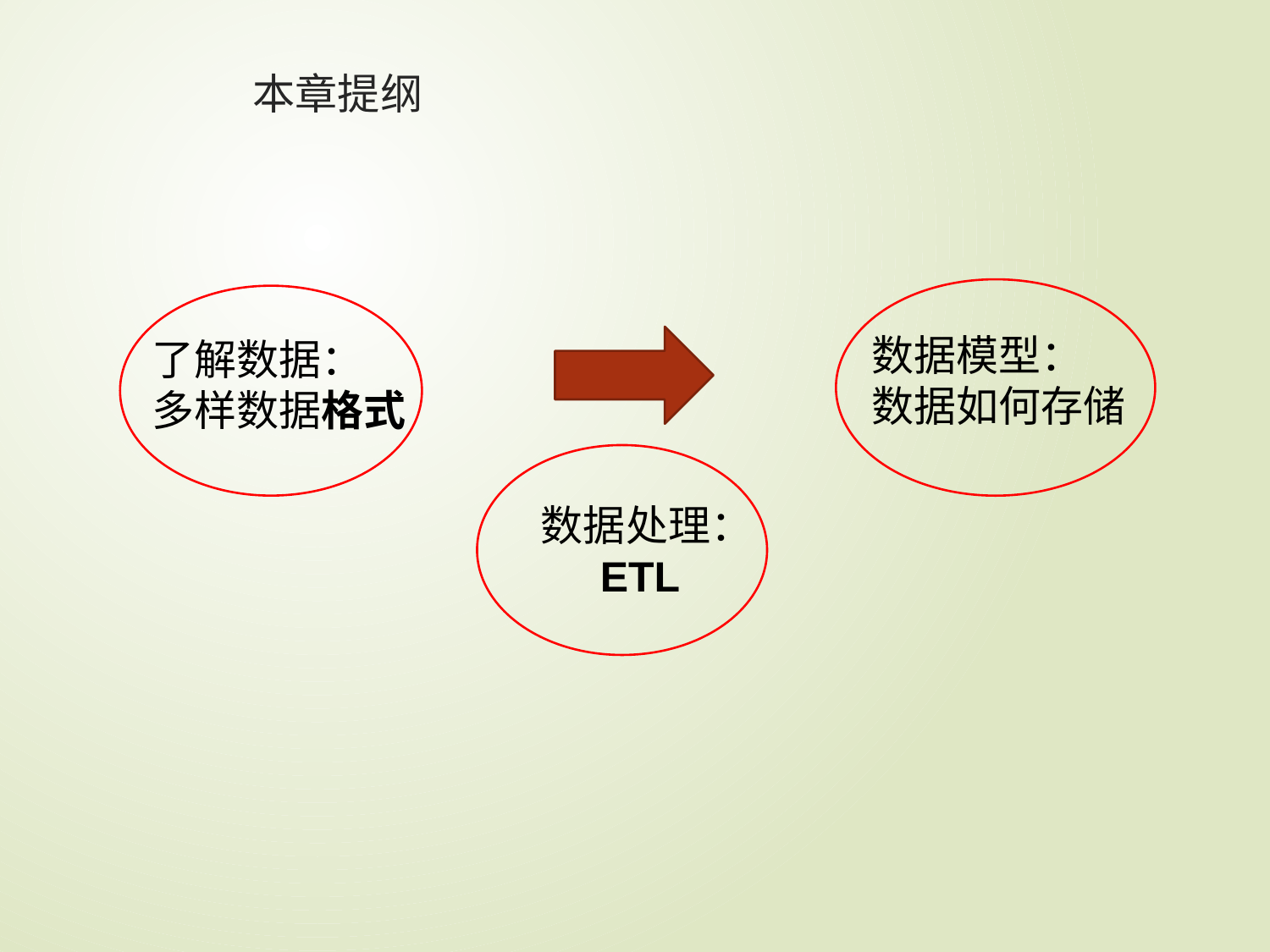

# 本章提纲

数据模型：
数据如何存储

了解数据：
多样数据格式

数据处理：
     ETL